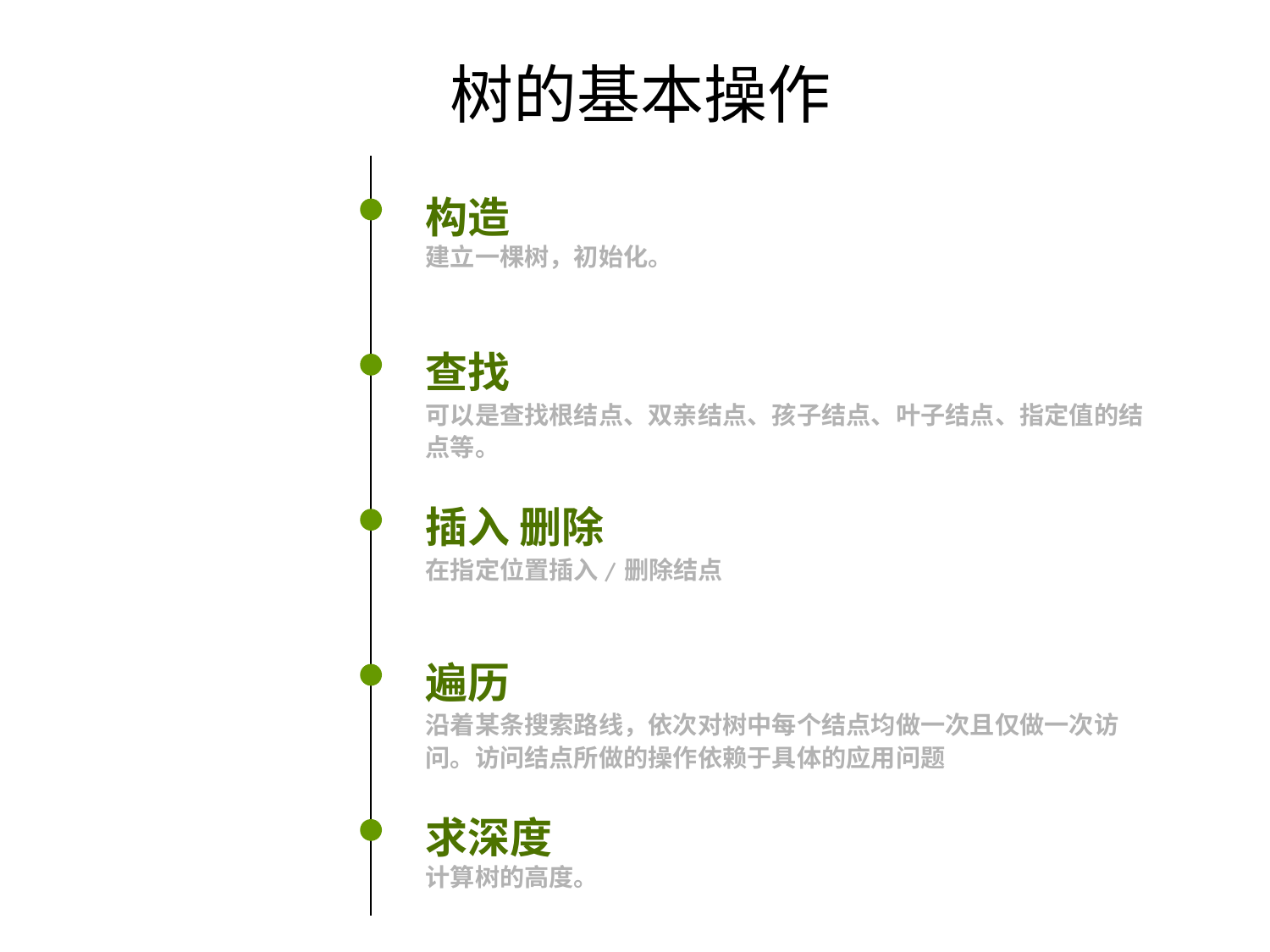

# 树的基本操作
构造

建立一棵树，初始化。
查找

可以是查找根结点、双亲结点、孩子结点、叶子结点、指定值的结点等。
插入 删除

在指定位置插入/删除结点
遍历

沿着某条搜索路线，依次对树中每个结点均做一次且仅做一次访问。访问结点所做的操作依赖于具体的应用问题
求深度

计算树的高度。